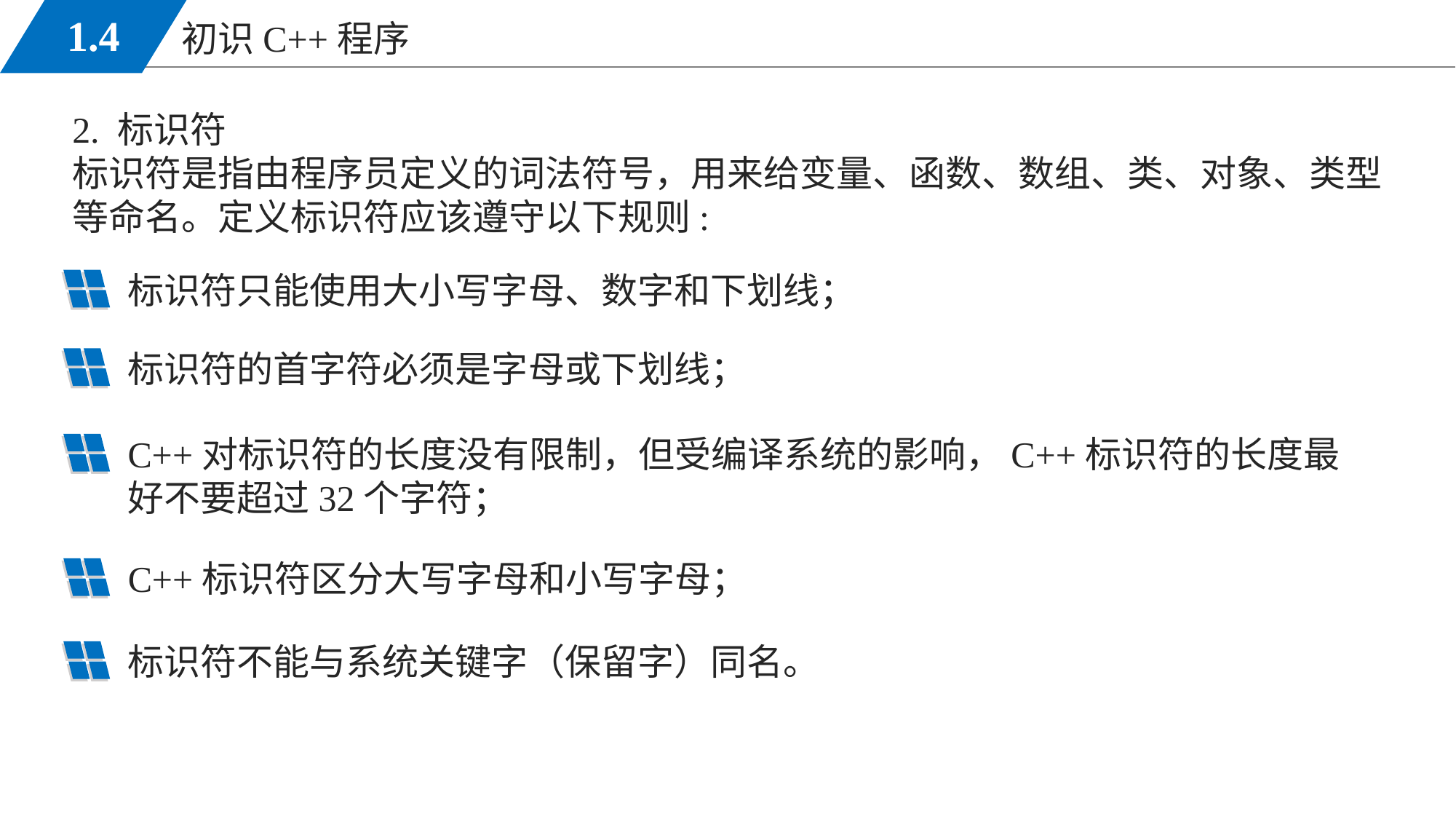

2. 标识符
标识符是指由程序员定义的词法符号，用来给变量、函数、数组、类、对象、类型等命名。定义标识符应该遵守以下规则:
标识符只能使用大小写字母、数字和下划线；

标识符的首字符必须是字母或下划线；

C++对标识符的长度没有限制，但受编译系统的影响，C++标识符的长度最好不要超过32个字符；

C++标识符区分大写字母和小写字母；

标识符不能与系统关键字（保留字）同名。